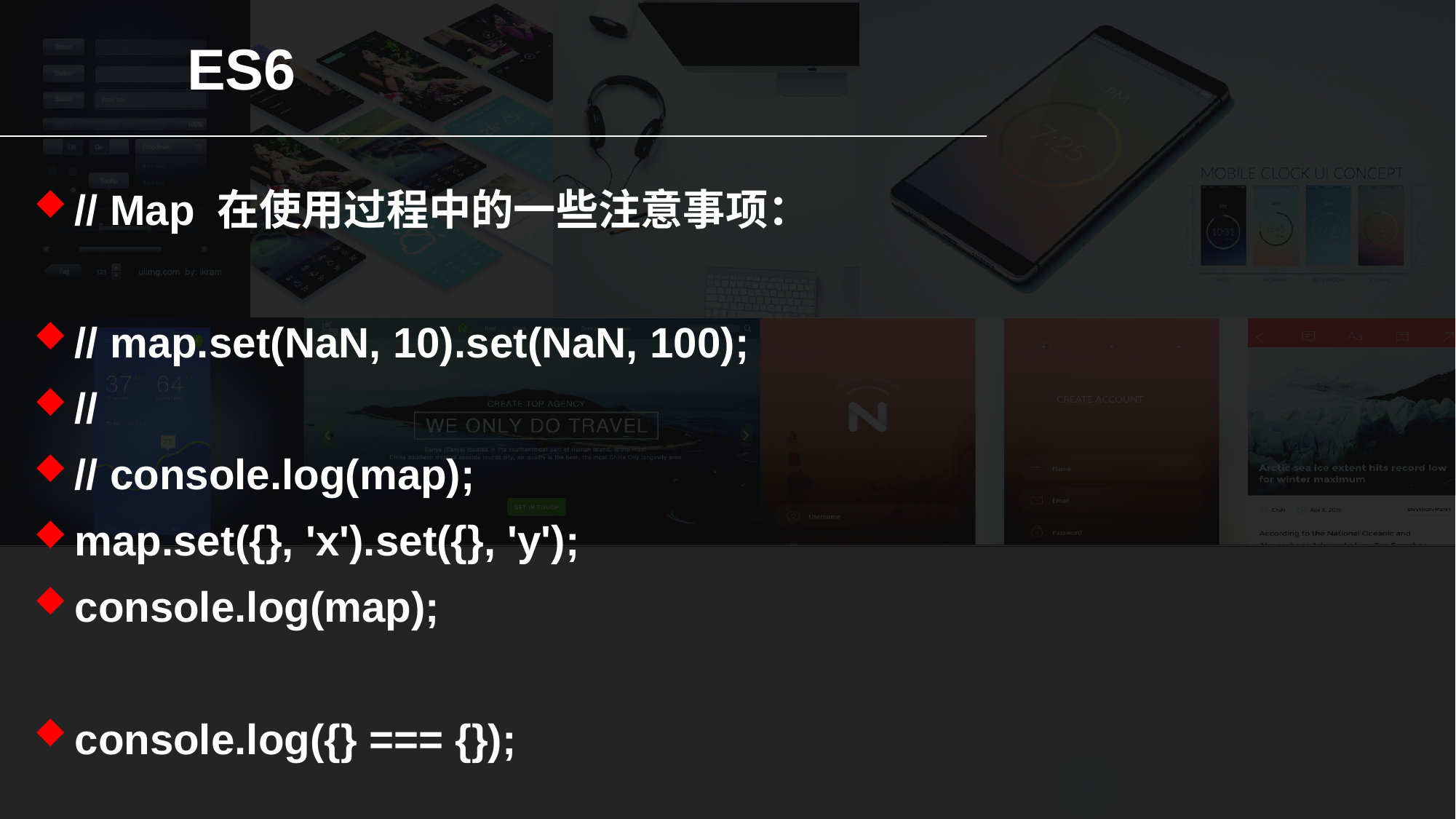

ES6

// Map 在使用过程中的一些注意事项：

// map.set(NaN, 10).set(NaN, 100);
//
// console.log(map);
map.set({}, 'x').set({}, 'y');
console.log(map);

console.log({} === {});